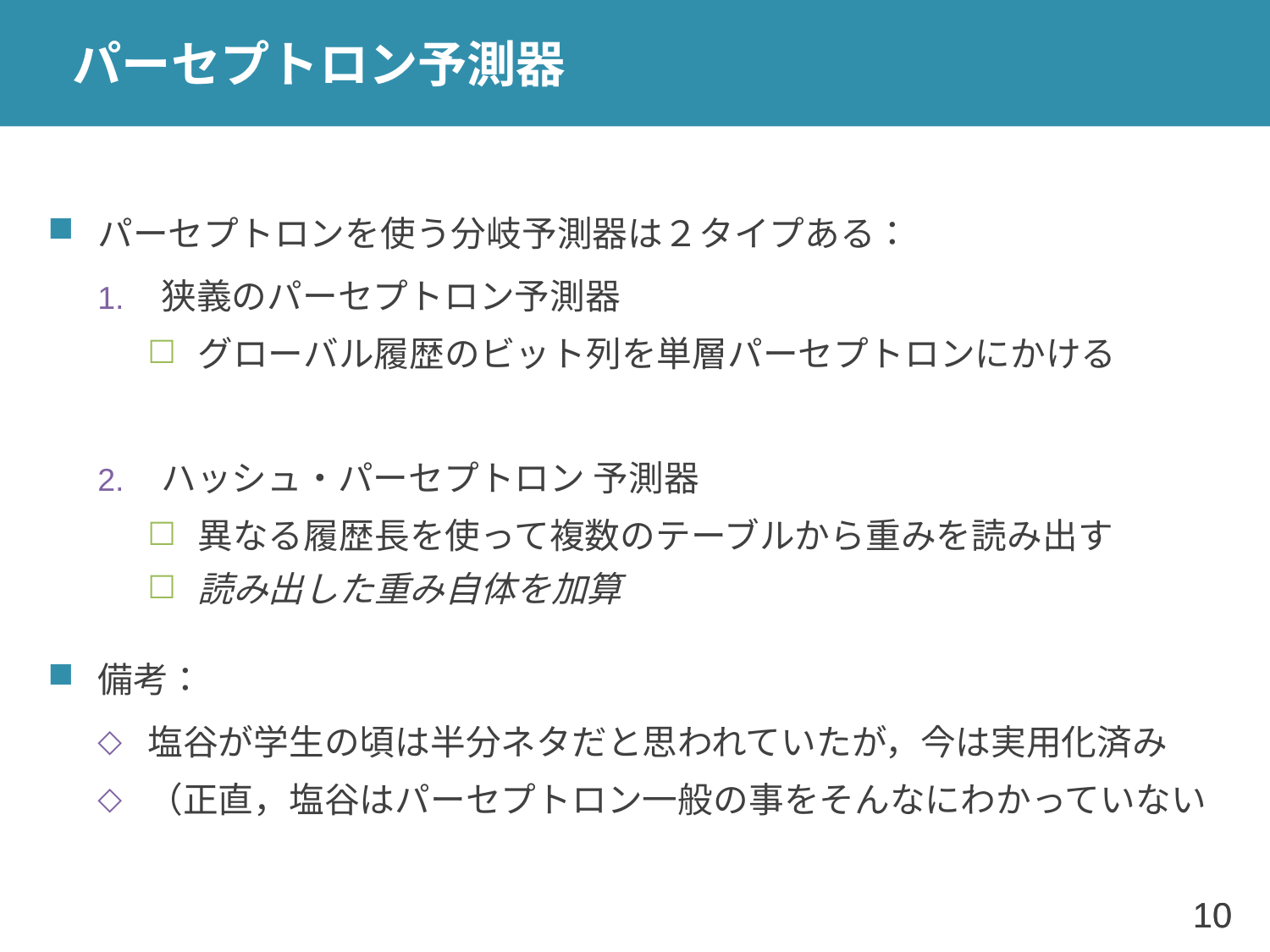

# パーセプトロン予測器
パーセプトロンを使う分岐予測器は２タイプある：
狭義のパーセプトロン予測器
グローバル履歴のビット列を単層パーセプトロンにかける

ハッシュ・パーセプトロン 予測器
異なる履歴長を使って複数のテーブルから重みを読み出す
読み出した重み自体を加算
備考：
塩谷が学生の頃は半分ネタだと思われていたが，今は実用化済み
（正直，塩谷はパーセプトロン一般の事をそんなにわかっていない